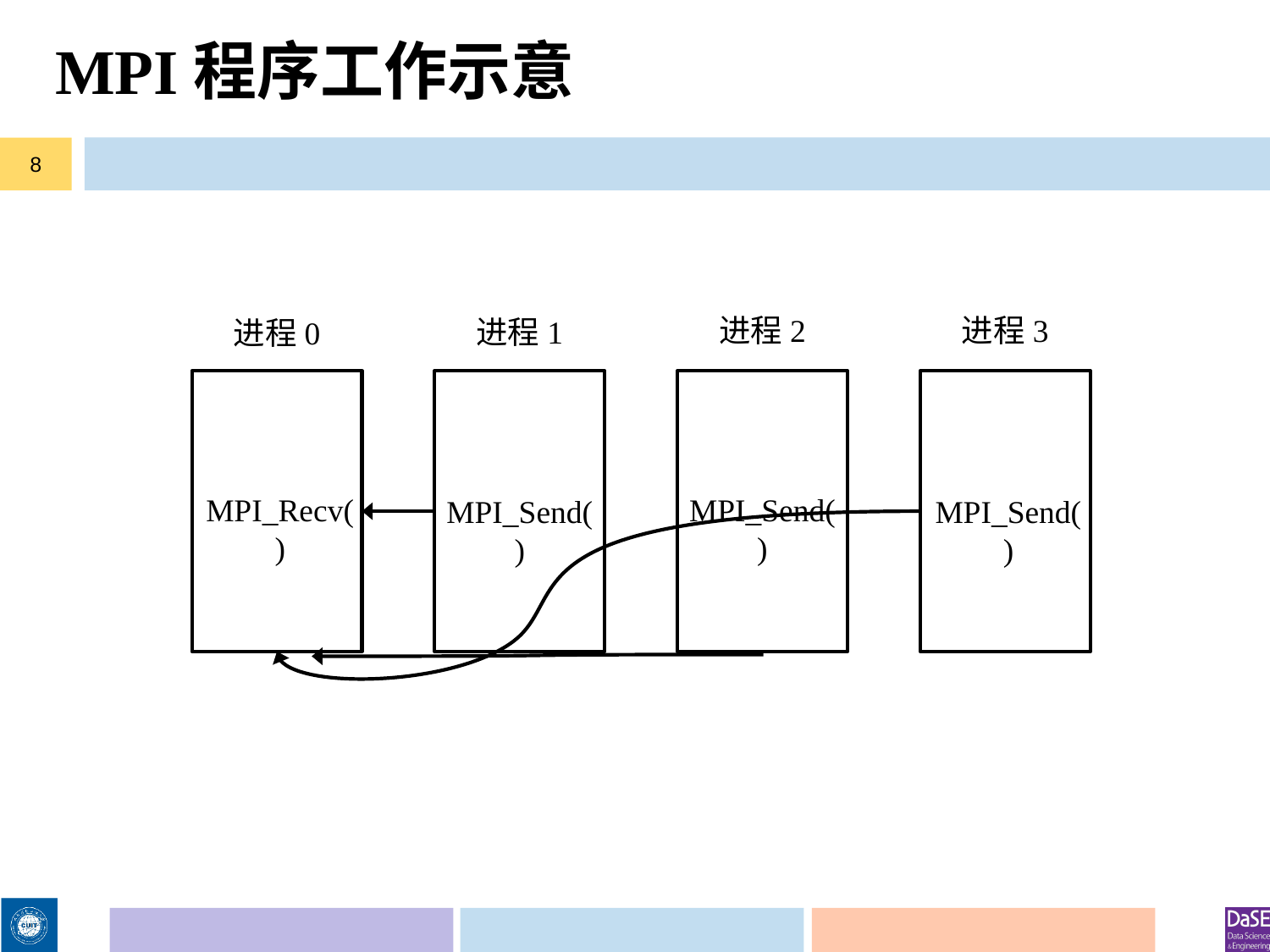

# MPI程序工作示意
8

进程2
进程3
进程1
进程0

MPI_Recv()
MPI_Send()
MPI_Send()
MPI_Send()